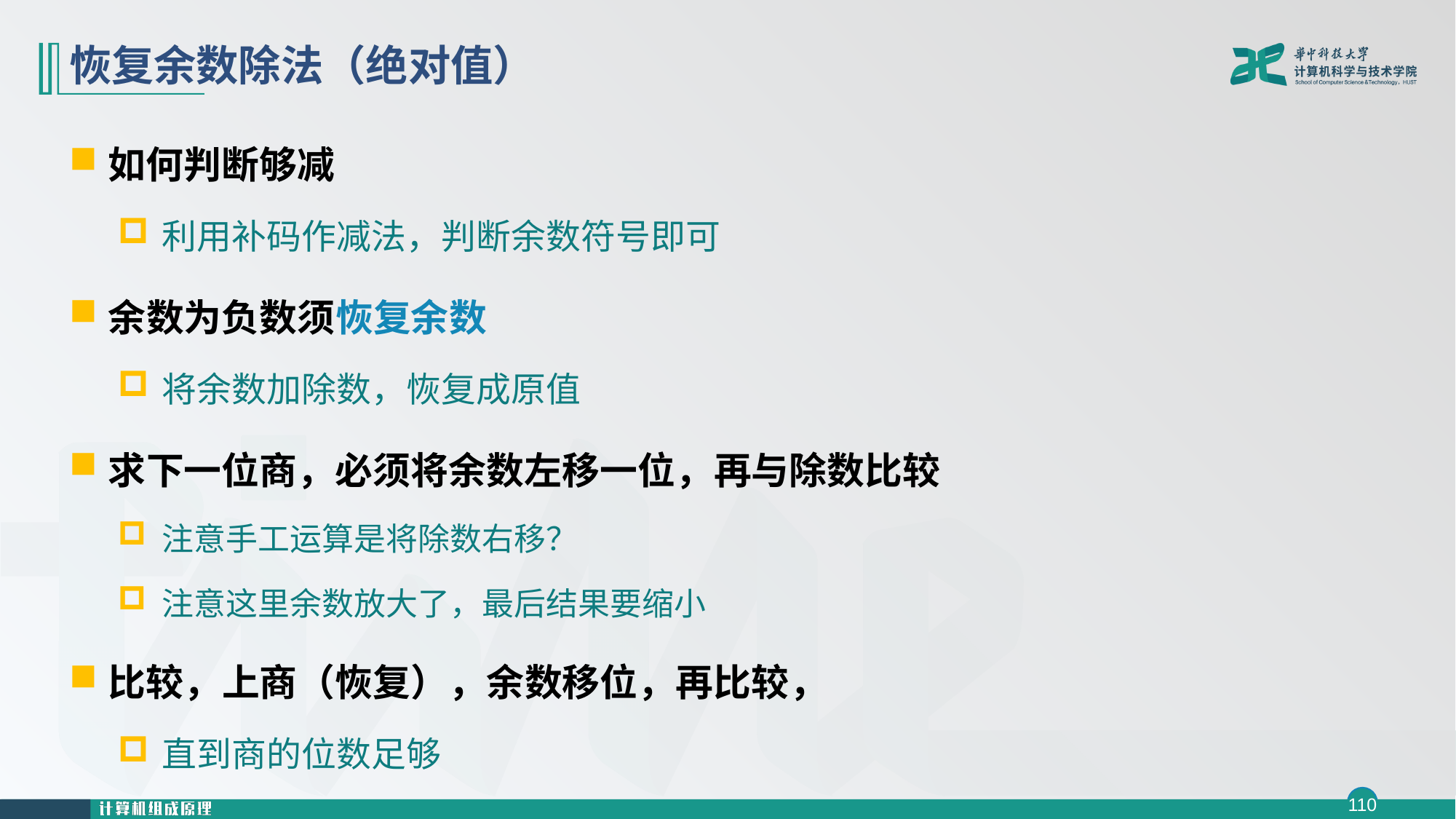

# 恢复余数除法（绝对值）
如何判断够减
利用补码作减法，判断余数符号即可
余数为负数须恢复余数
将余数加除数，恢复成原值
求下一位商，必须将余数左移一位，再与除数比较
注意手工运算是将除数右移？
注意这里余数放大了，最后结果要缩小
比较，上商（恢复），余数移位，再比较，
直到商的位数足够